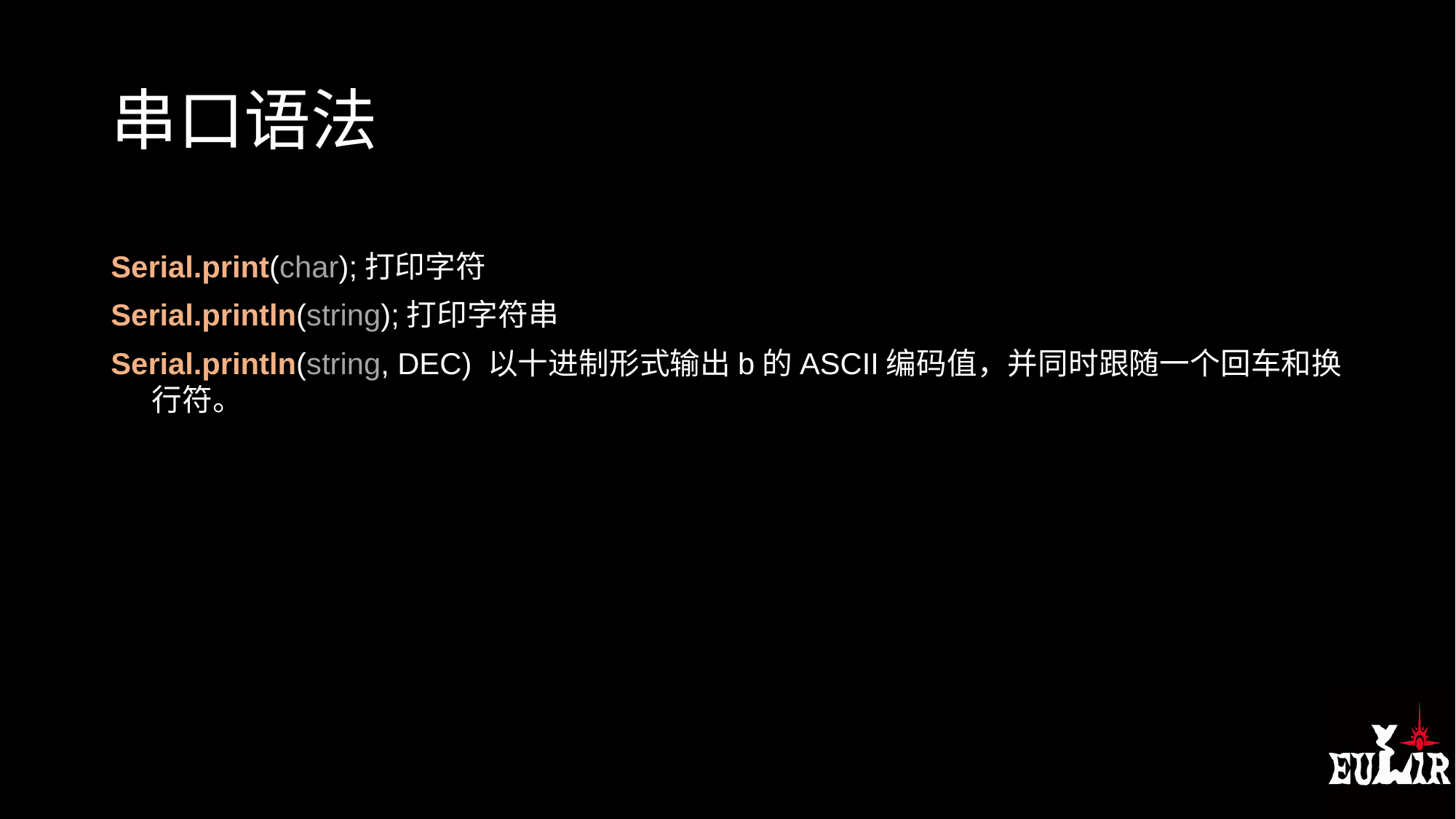

# 串口语法
Serial.print(char);打印字符
Serial.println(string);打印字符串
Serial.println(string, DEC) 以十进制形式输出b的ASCII编码值，并同时跟随一个回车和换行符。